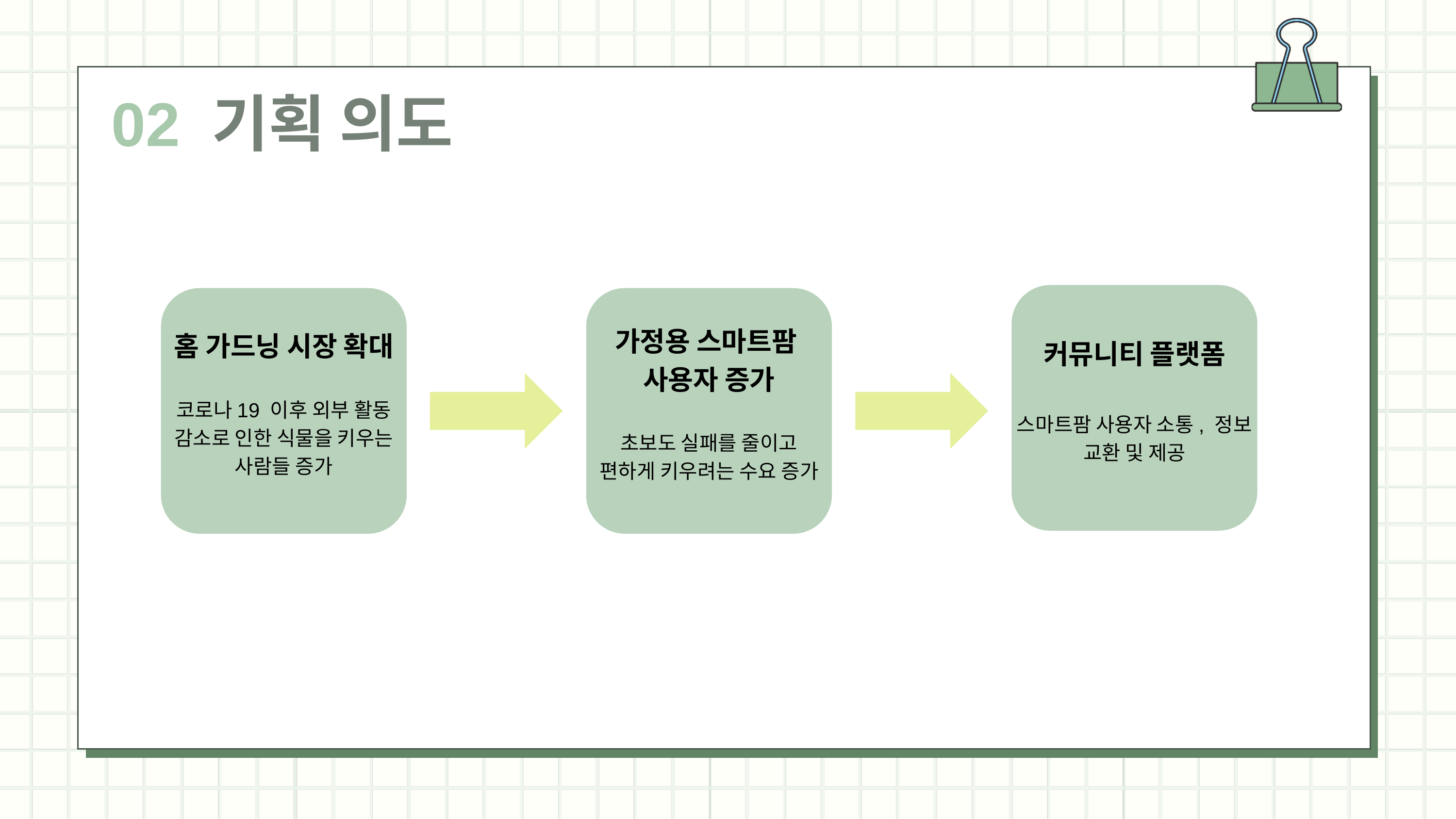

02 기획 의도

커뮤니티 플랫폼

스마트팜 사용자 소통, 정보 교환 및 제공

홈 가드닝 시장 확대

코로나19 이후 외부 활동 감소로 인한 식물을 키우는 사람들 증가

가정용 스마트팜
사용자 증가

초보도 실패를 줄이고 편하게 키우려는 수요 증가